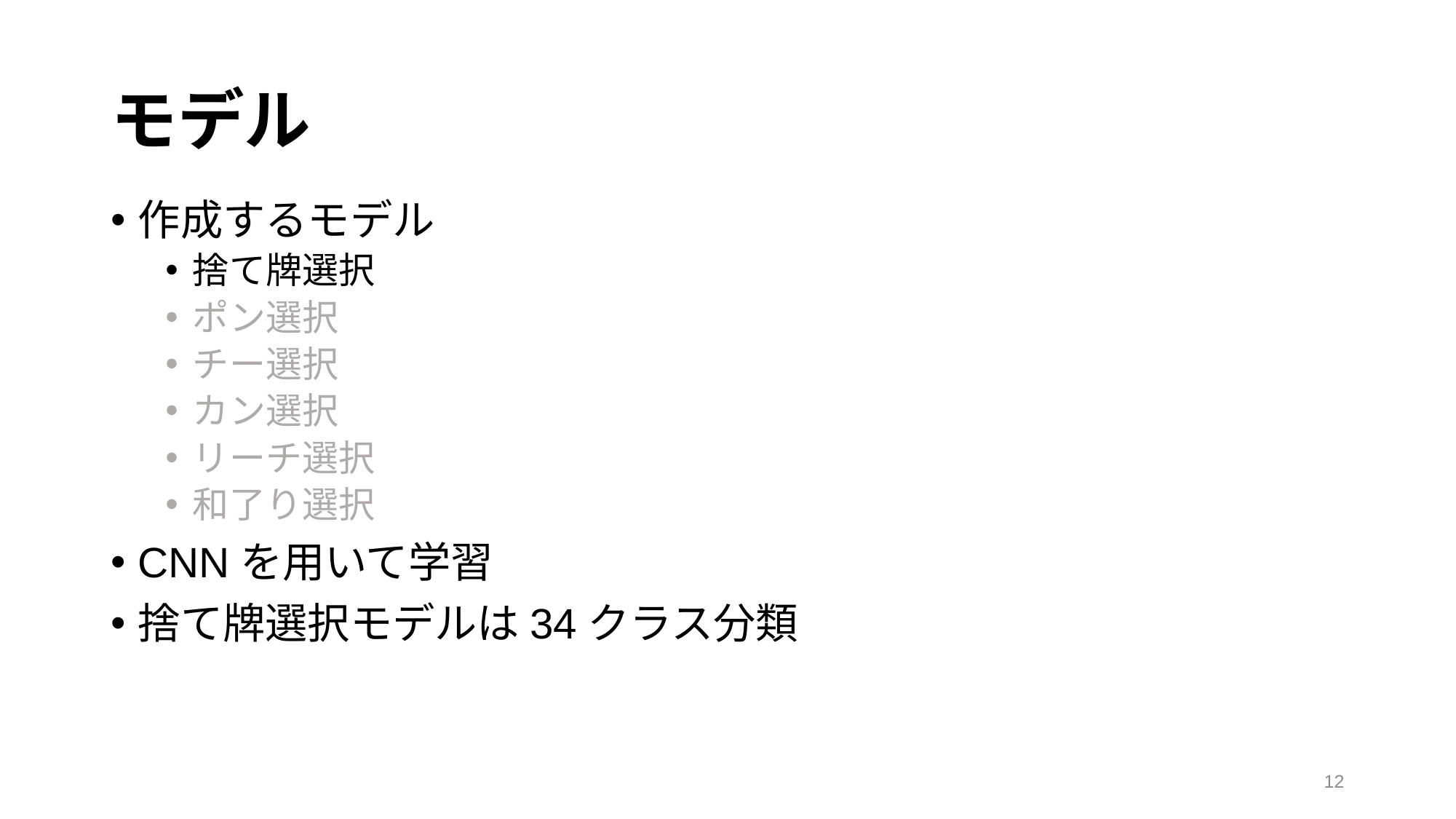

# モデル
作成するモデル
捨て牌選択
ポン選択
チー選択
カン選択
リーチ選択
和了り選択
CNNを用いて学習
捨て牌選択モデルは34クラス分類

12